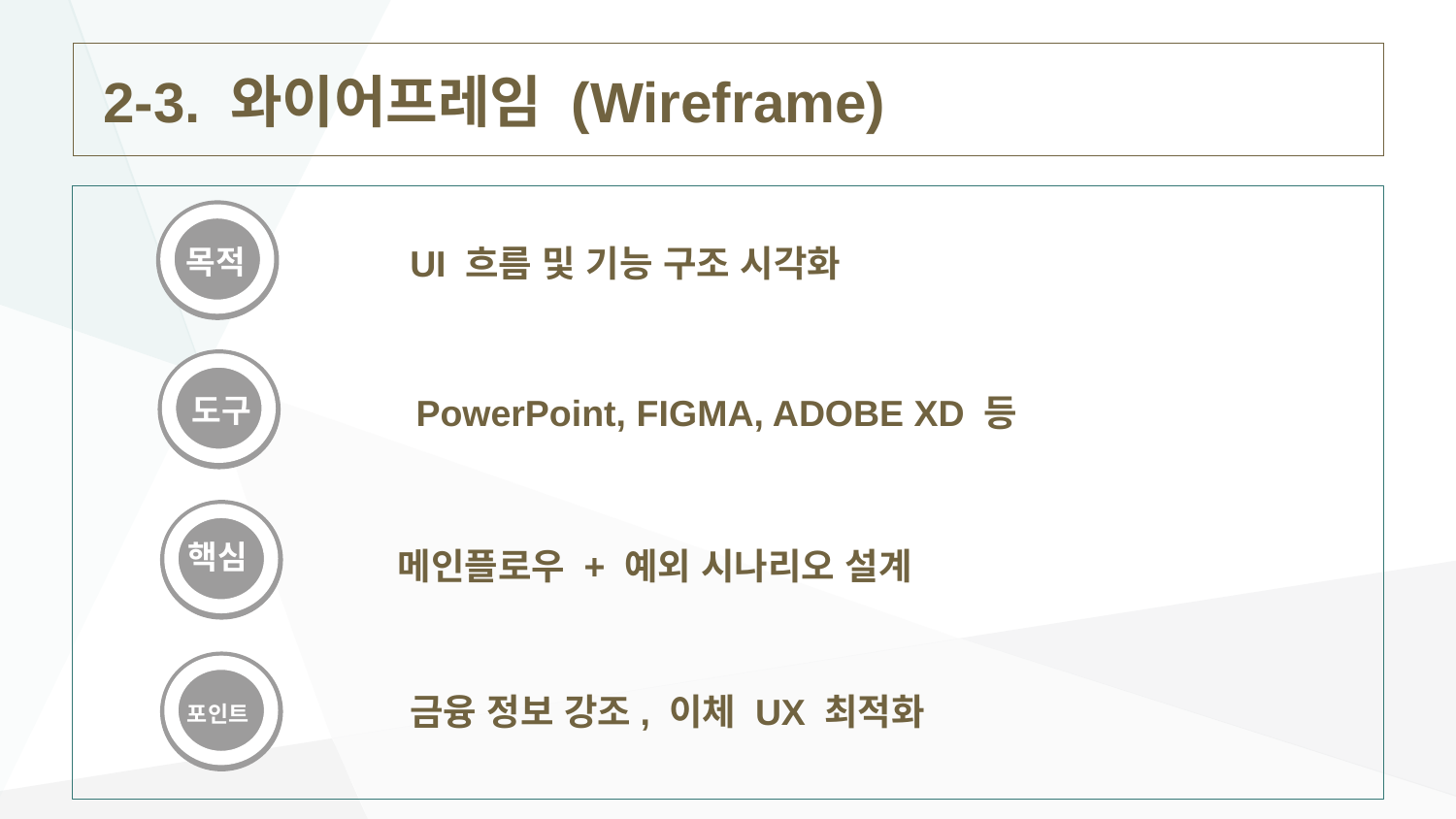

# 2-3. 와이어프레임 (Wireframe)

UI 흐름 및 기능 구조 시각화
목적

PowerPoint, FIGMA, ADOBE XD 등
도구

메인플로우 + 예외 시나리오 설계

핵심

금융 정보 강조, 이체 UX 최적화
포인트